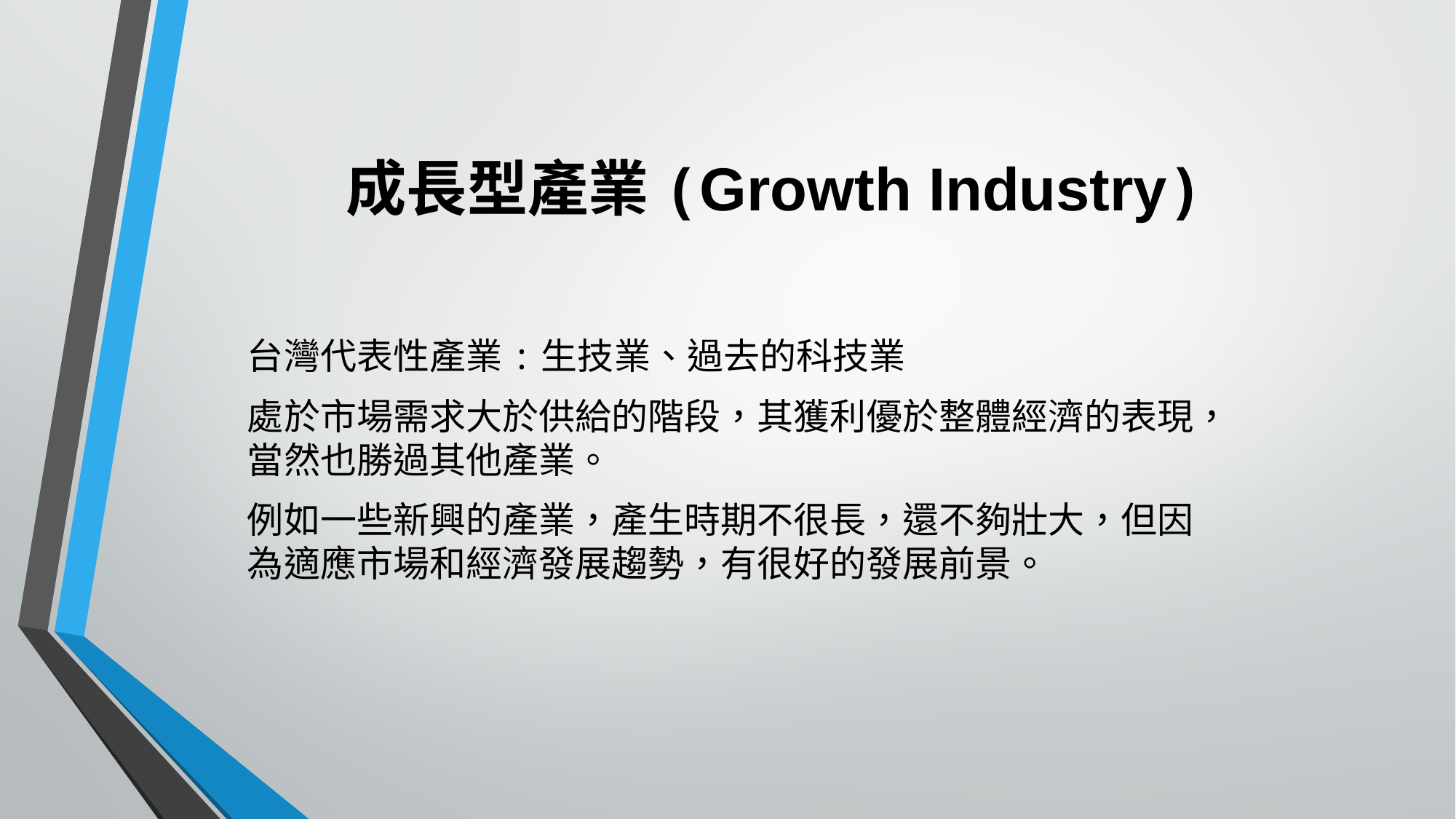

# 成長型產業(Growth Industry)
台灣代表性產業:生技業、過去的科技業
處於市場需求大於供給的階段，其獲利優於整體經濟的表現，當然也勝過其他產業。
例如一些新興的產業，產生時期不很長，還不夠壯大，但因為適應市場和經濟發展趨勢，有很好的發展前景。